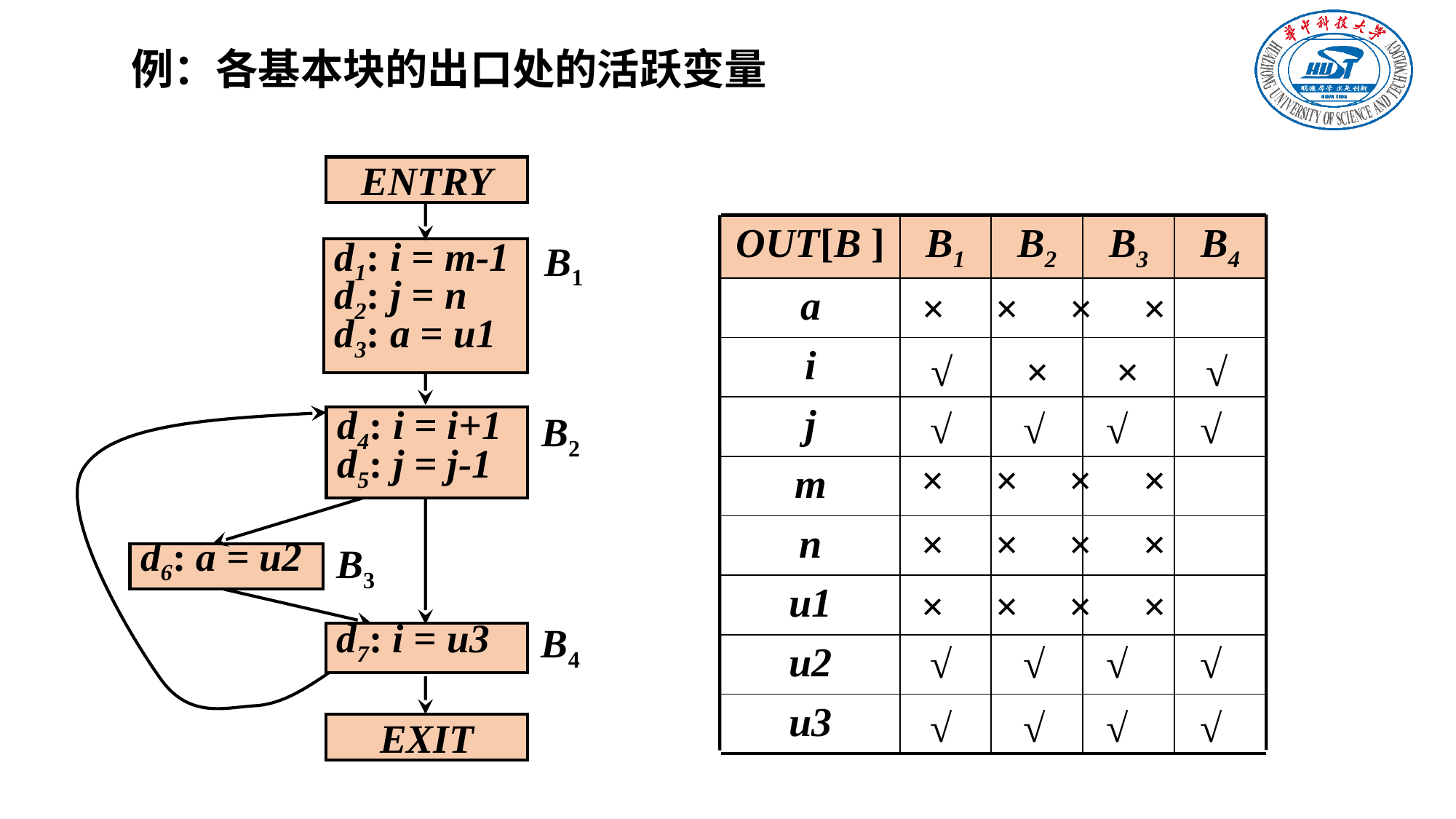

# 例：各基本块的出口处的活跃变量
ENTRY

B1
d1: i = m-1
d2: j = n
d3: a = u1

B2

d4: i = i+1
d5: j = j-1

B3
d6: a = u2

B4
d7: i = u3

EXIT

| OUT[B ] | B1 | B2 | B3 | B4 |
| --- | --- | --- | --- | --- |
| a |  |  |  |  |
| i |  |  |  |  |
| j |  |  |  |  |
| m |  |  |  |  |
| n |  |  |  |  |
| u1 |  |  |  |  |
| u2 |  |  |  |  |
| u3 |  |  |  |  |
×     ×     ×     ×
√
×
×
√
√       √      √       √
×     ×     ×     ×
×     ×     ×     ×
×     ×     ×     ×
√       √      √       √
√       √      √       √